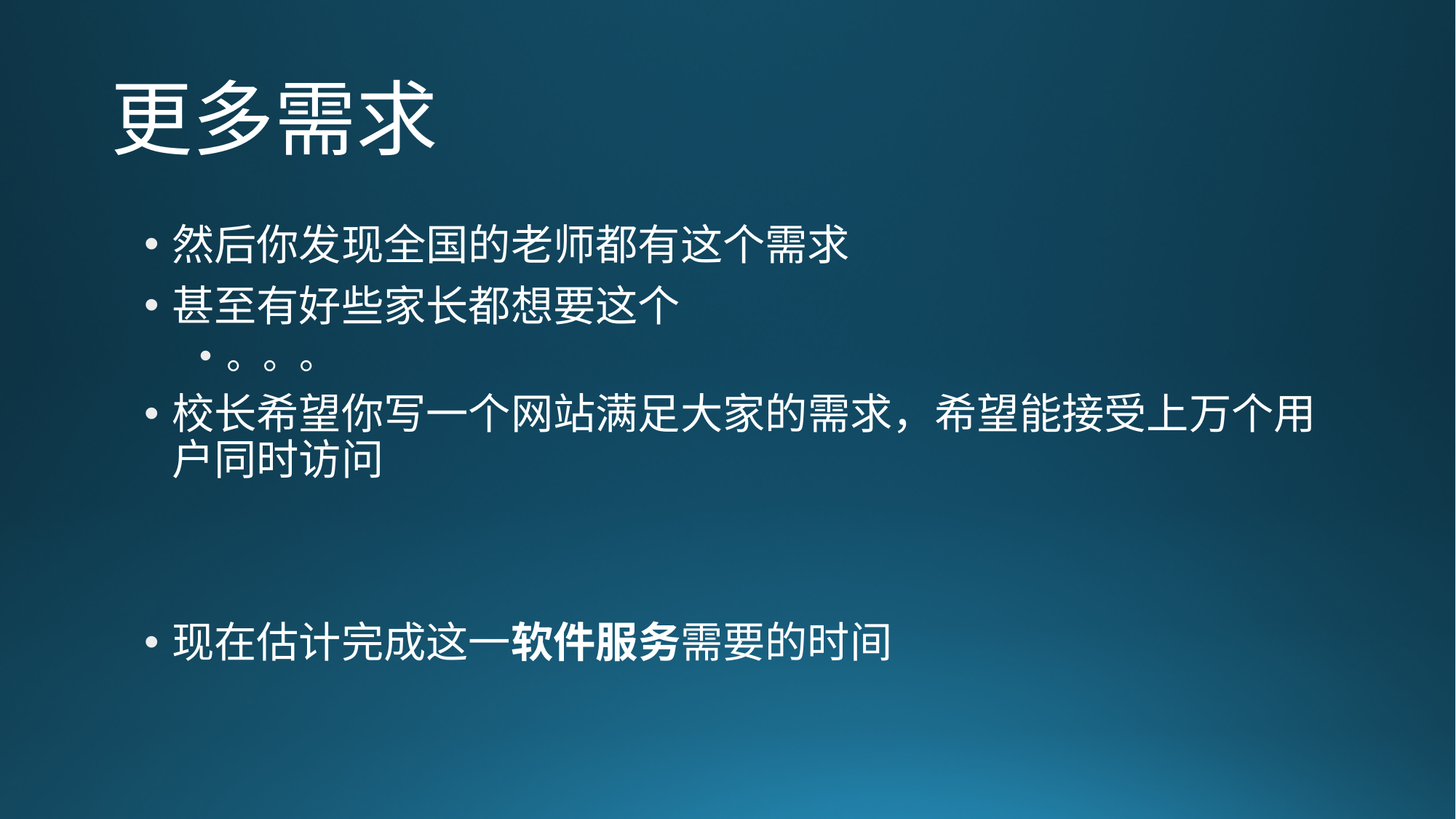

# 更多需求
然后你发现全国的老师都有这个需求
甚至有好些家长都想要这个
。。。
校长希望你写一个网站满足大家的需求，希望能接受上万个用户同时访问

现在估计完成这一软件服务需要的时间